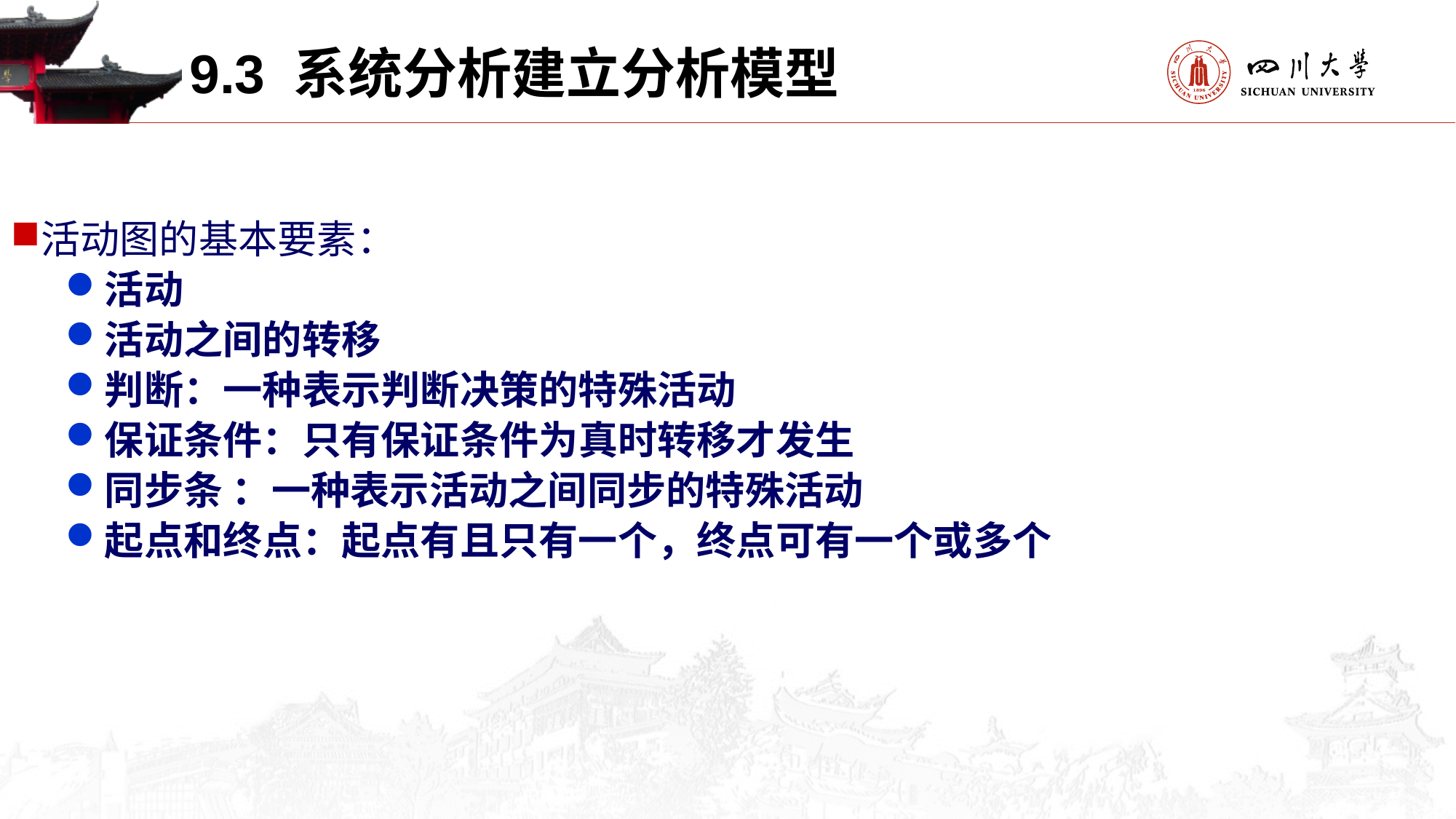

9.3 系统分析建立分析模型

活动图的基本要素：
活动
活动之间的转移
判断：一种表示判断决策的特殊活动
保证条件：只有保证条件为真时转移才发生
同步条 ：一种表示活动之间同步的特殊活动
起点和终点：起点有且只有一个，终点可有一个或多个